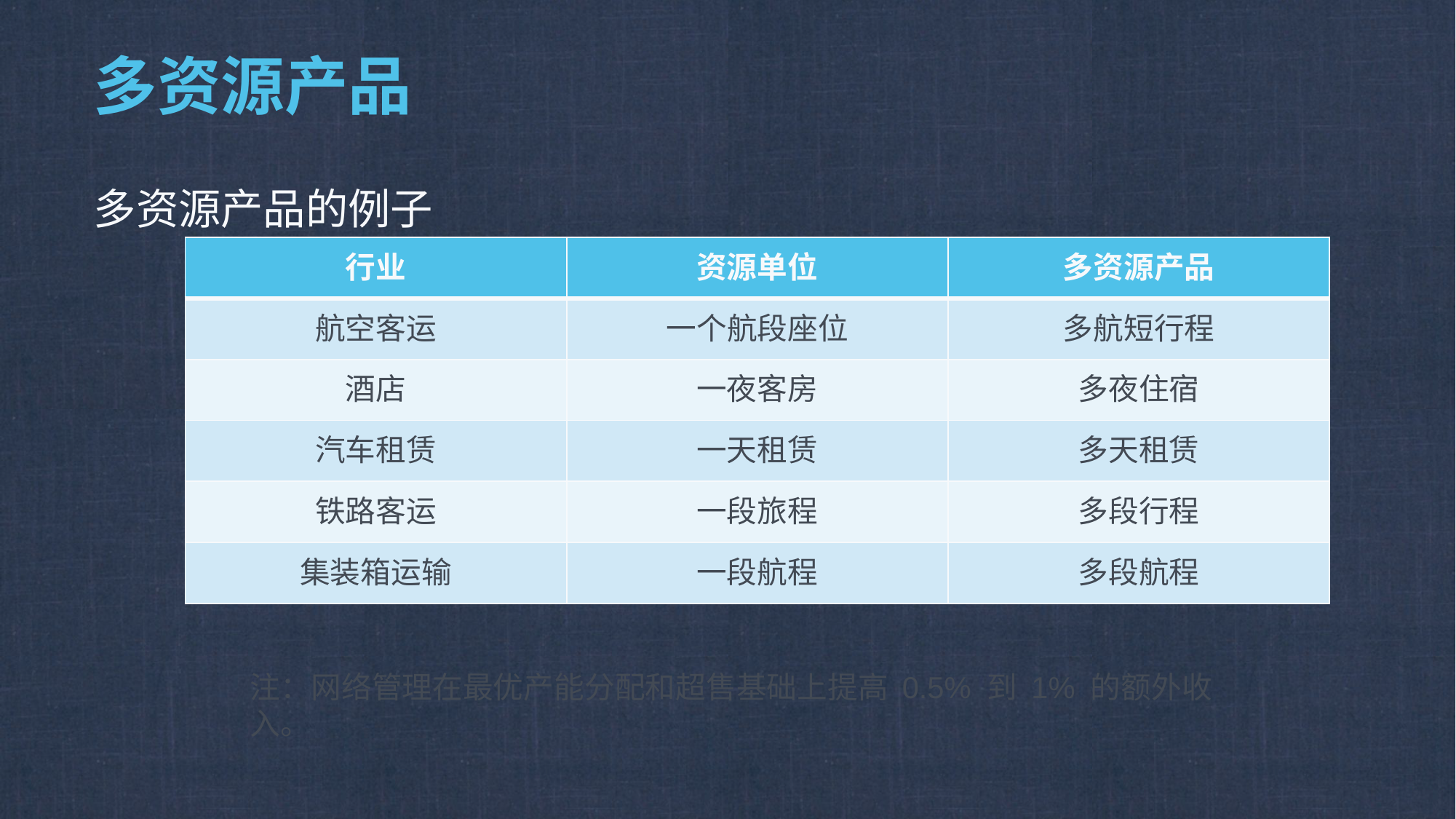

# 多资源产品
多资源产品的例子
| 行业 | 资源单位 | 多资源产品 |
| --- | --- | --- |
| 航空客运 | 一个航段座位 | 多航短行程 |
| 酒店 | 一夜客房 | 多夜住宿 |
| 汽车租赁 | 一天租赁 | 多天租赁 |
| 铁路客运 | 一段旅程 | 多段行程 |
| 集装箱运输 | 一段航程 | 多段航程 |
注：网络管理在最优产能分配和超售基础上提高 0.5% 到 1% 的额外收入。